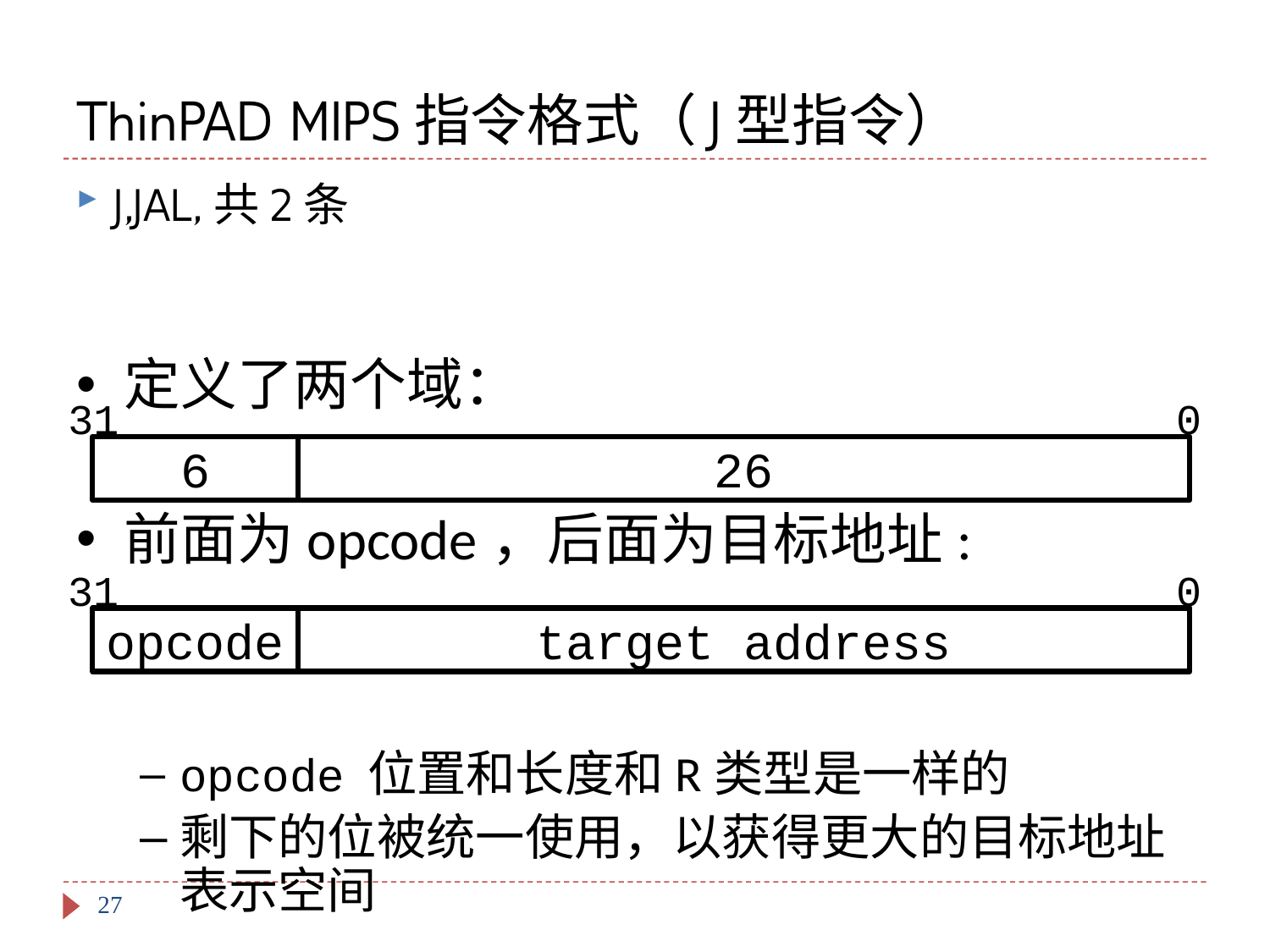

# ThinPAD MIPS指令格式（J型指令）
J,JAL,共2条

定义了两个域：

前面为opcode，后面为目标地址:

opcode 位置和长度和R类型是一样的
剩下的位被统一使用，以获得更大的目标地址表示空间
31
0
6
26
31
0
opcode
target address
27